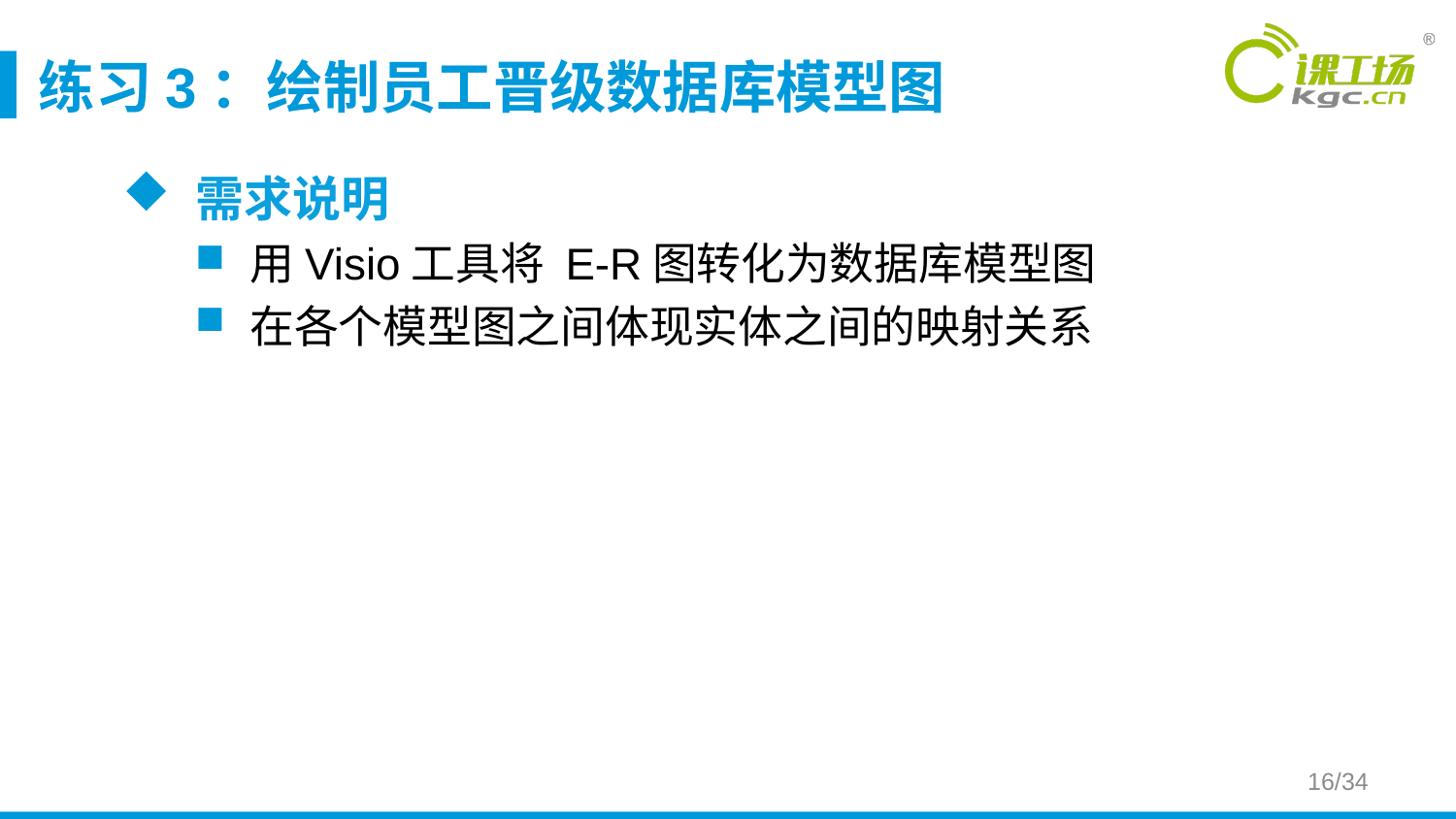

# 练习3：绘制员工晋级数据库模型图

需求说明
用Visio工具将 E-R图转化为数据库模型图
在各个模型图之间体现实体之间的映射关系
16/34